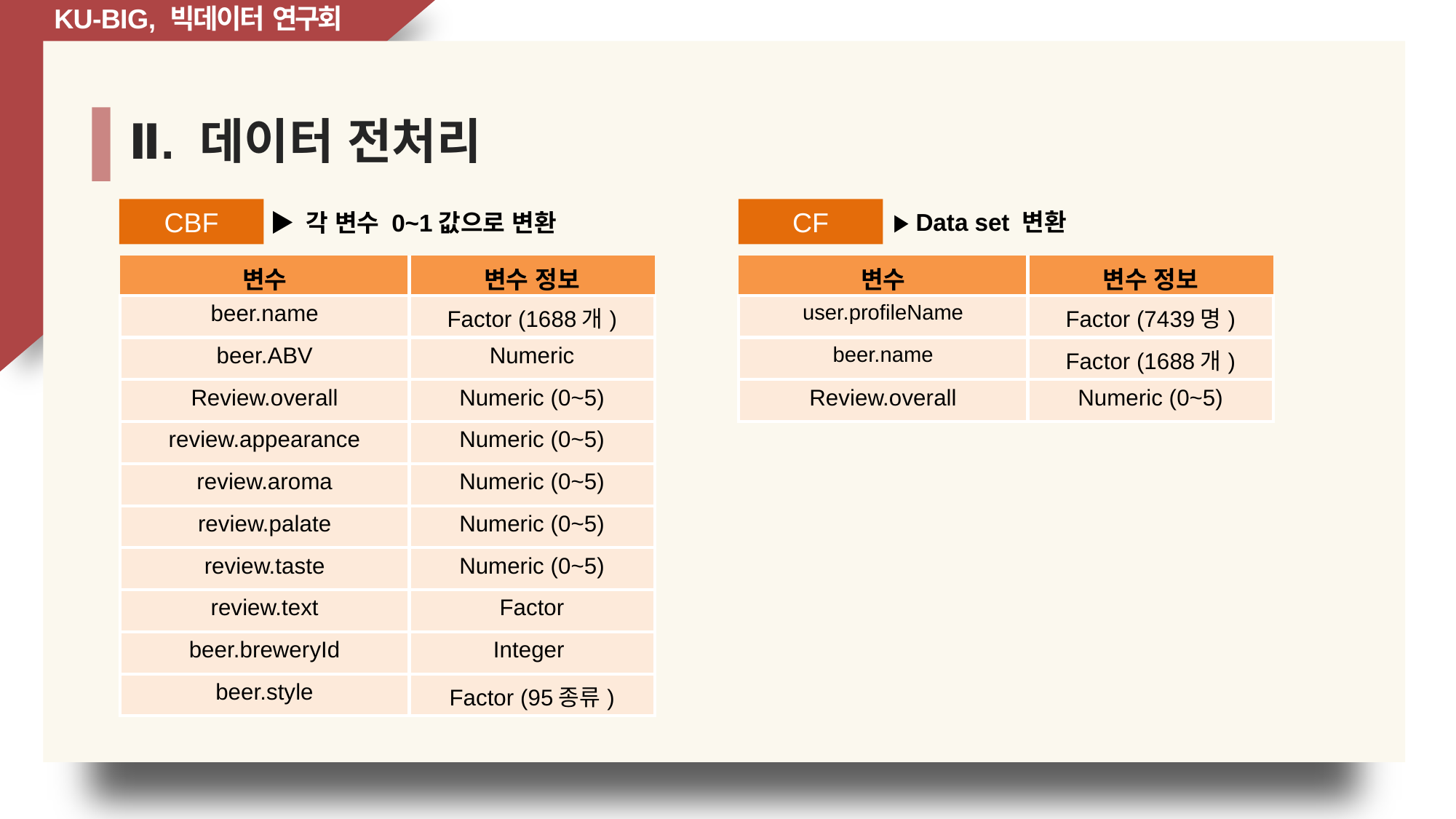

KU-BIG, 빅데이터 연구회

Ⅱ. 데이터 전처리
CF
CBF
▶ Data set 변환
▶ 각 변수 0~1값으로 변환
| 변수 | 변수 정보 |
| --- | --- |
| beer.name | Factor (1688개) |
| beer.ABV | Numeric |
| Review.overall | Numeric (0~5) |
| review.appearance | Numeric (0~5) |
| review.aroma | Numeric (0~5) |
| review.palate | Numeric (0~5) |
| review.taste | Numeric (0~5) |
| review.text | Factor |
| beer.breweryId | Integer |
| beer.style | Factor (95종류) |
| 변수 | 변수 정보 |
| --- | --- |
| user.profileName | Factor (7439명) |
| beer.name | Factor (1688개) |
| Review.overall | Numeric (0~5) |